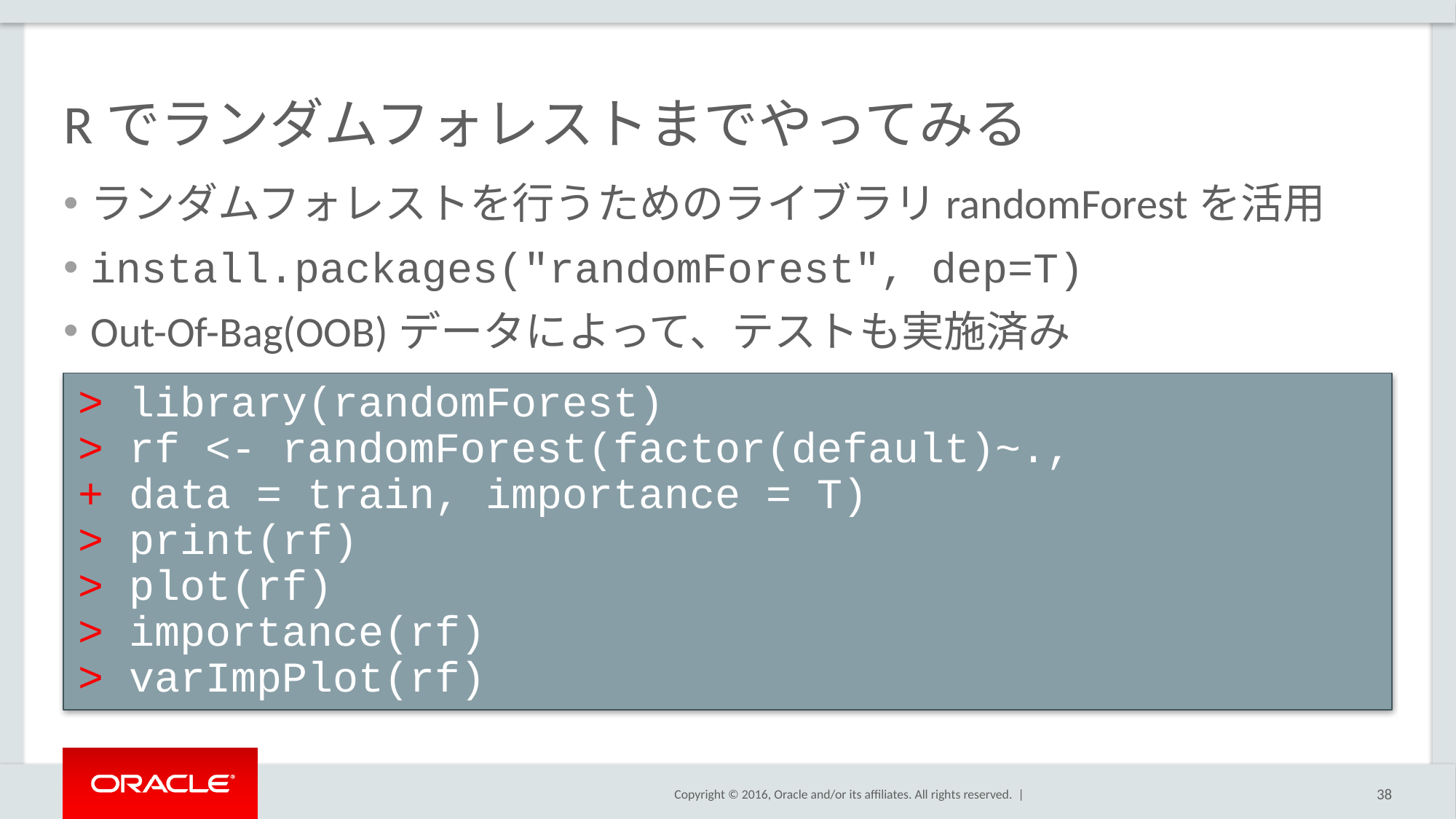

# Rでランダムフォレストまでやってみる
ランダムフォレストを行うためのライブラリrandomForestを活用
install.packages("randomForest", dep=T)
Out-Of-Bag(OOB)データによって、テストも実施済み
> library(randomForest)
> rf <- randomForest(factor(default)~.,
+ data = train, importance = T)
> print(rf)
> plot(rf)
> importance(rf)
> varImpPlot(rf)
38